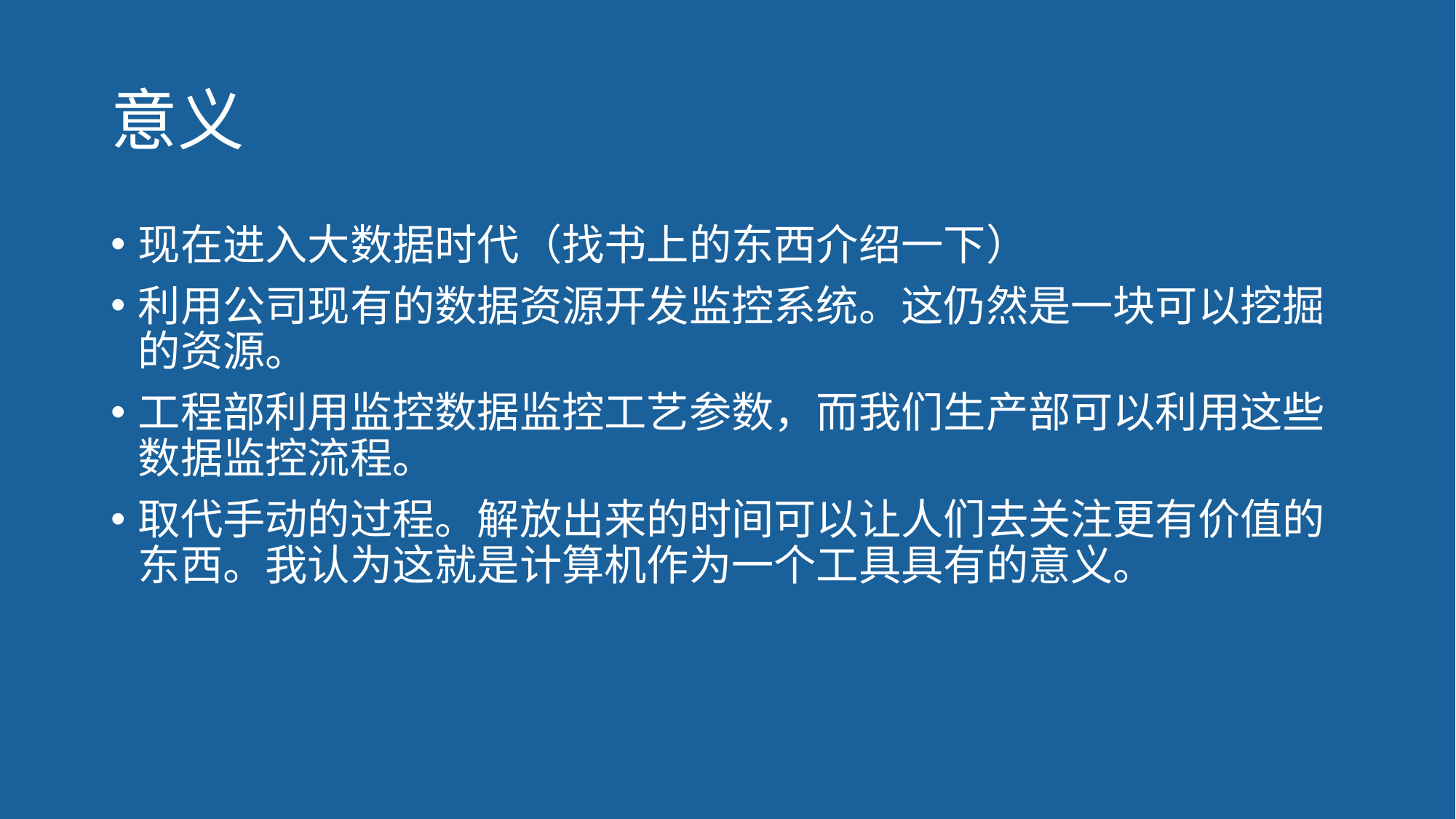

# 意义
现在进入大数据时代（找书上的东西介绍一下）
利用公司现有的数据资源开发监控系统。这仍然是一块可以挖掘的资源。
工程部利用监控数据监控工艺参数，而我们生产部可以利用这些数据监控流程。
取代手动的过程。解放出来的时间可以让人们去关注更有价值的东西。我认为这就是计算机作为一个工具具有的意义。